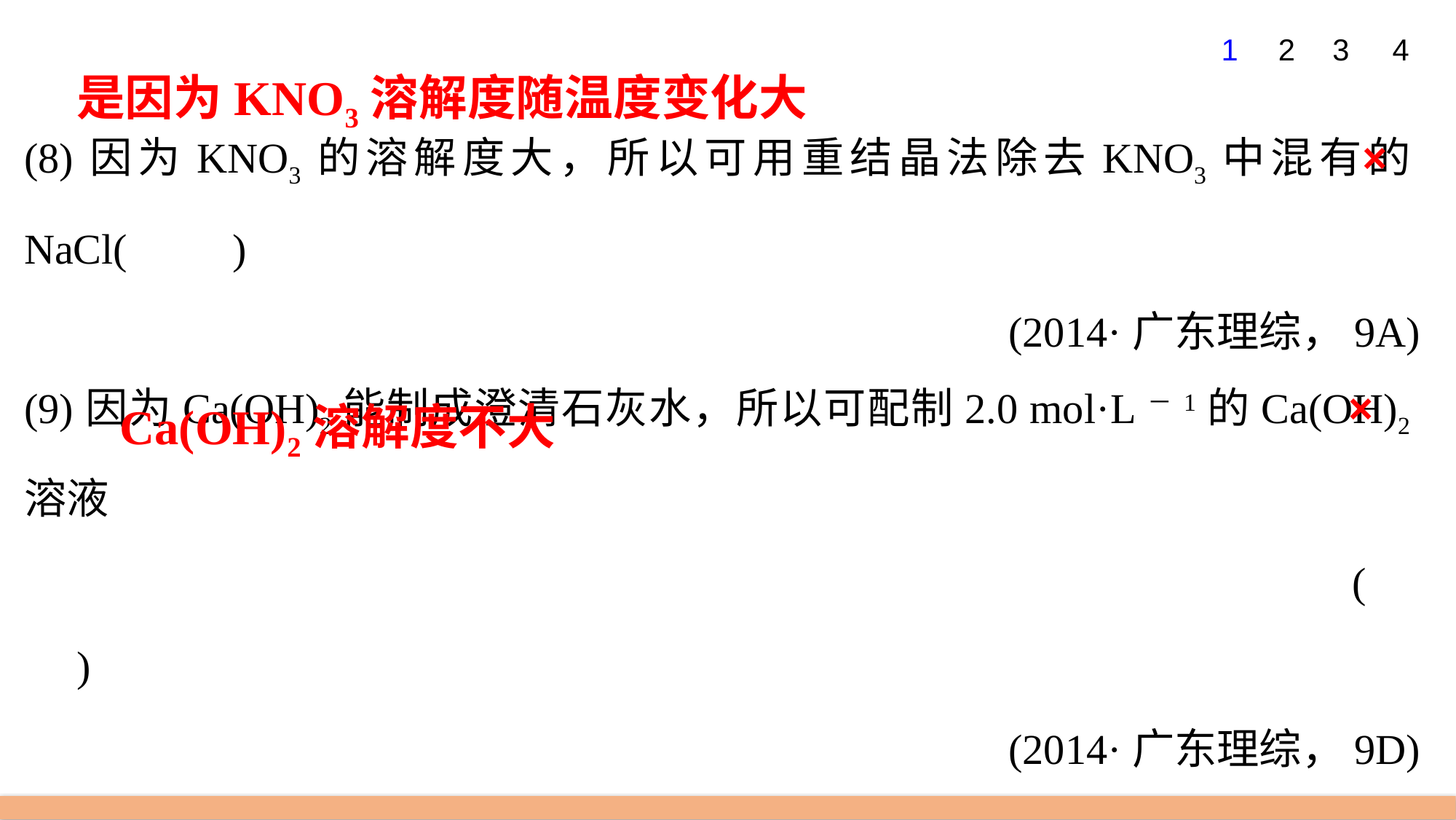

1
2
3
4
是因为KNO3溶解度随温度变化大
(8)因为KNO3的溶解度大，所以可用重结晶法除去KNO3中混有的NaCl(　　)
(2014·广东理综，9A)
(9)因为Ca(OH)2能制成澄清石灰水，所以可配制2.0 mol·L－1的Ca(OH)2溶液
　　　　　　　　　　　　　　　　　　　　　　　　　　　　　　(　　)
(2014·广东理综，9D)
×
Ca(OH)2溶解度不大
×